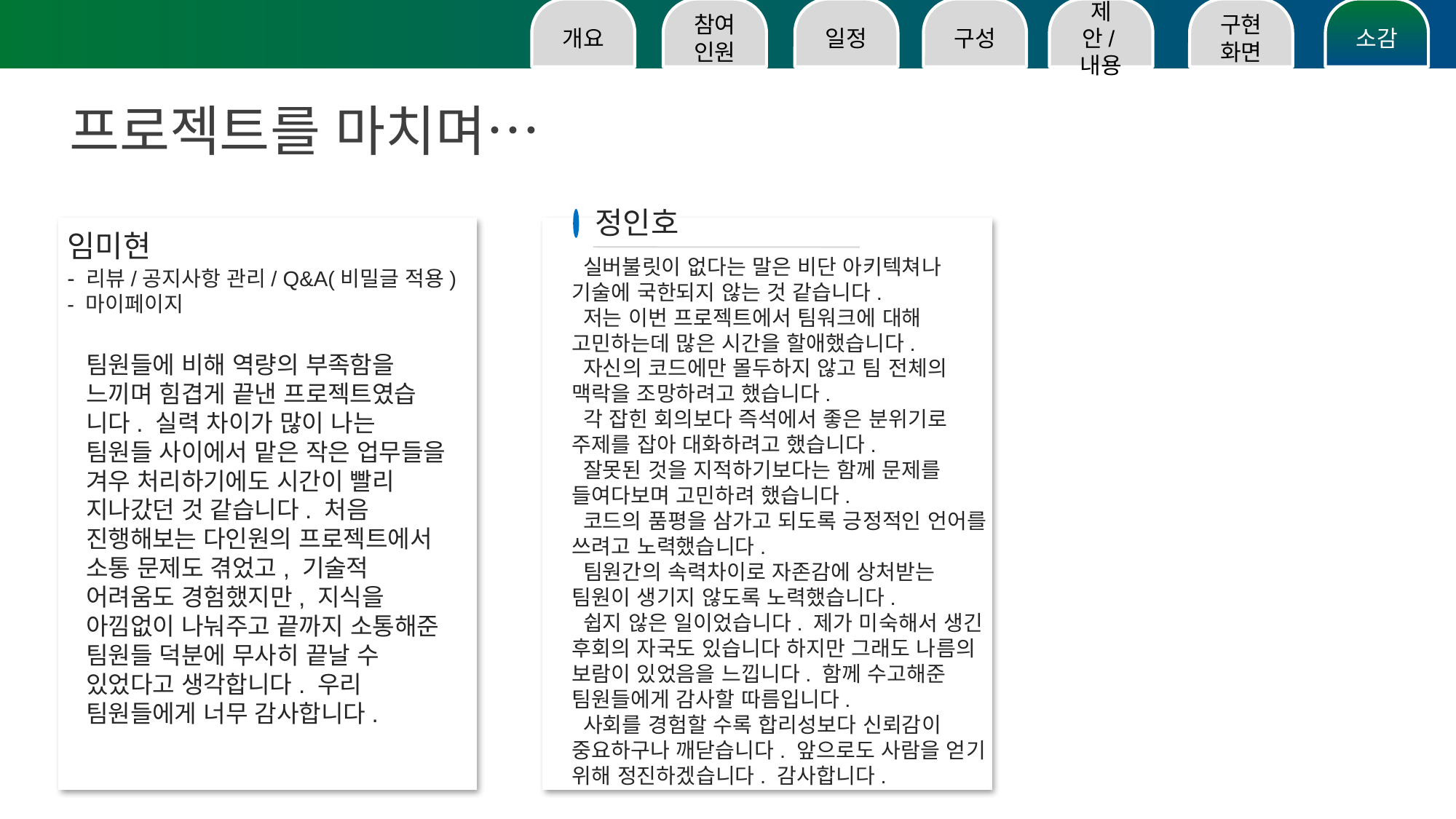

소감
구현화면
제안/내용
구성
일정
참여인원
개요

프로젝트를 마치며…

임미현
- 리뷰/공지사항 관리/ Q&A(비밀글 적용)
- 마이페이지

정인호

 실버불릿이 없다는 말은 비단 아키텍쳐나 기술에 국한되지 않는 것 같습니다.
 저는 이번 프로젝트에서 팀워크에 대해 고민하는데 많은 시간을 할애했습니다.
 자신의 코드에만 몰두하지 않고 팀 전체의 맥락을 조망하려고 했습니다.
 각 잡힌 회의보다 즉석에서 좋은 분위기로 주제를 잡아 대화하려고 했습니다.
 잘못된 것을 지적하기보다는 함께 문제를 들여다보며 고민하려 했습니다.
 코드의 품평을 삼가고 되도록 긍정적인 언어를 쓰려고 노력했습니다.
 팀원간의 속력차이로 자존감에 상처받는 팀원이 생기지 않도록 노력했습니다.
 쉽지 않은 일이었습니다. 제가 미숙해서 생긴 후회의 자국도 있습니다 하지만 그래도 나름의 보람이 있었음을 느낍니다. 함께 수고해준 팀원들에게 감사할 따름입니다.
 사회를 경험할 수록 합리성보다 신뢰감이 중요하구나 깨닫습니다. 앞으로도 사람을 얻기 위해 정진하겠습니다. 감사합니다.
팀원들에 비해 역량의 부족함을 느끼며 힘겹게 끝낸 프로젝트였습
니다. 실력 차이가 많이 나는 팀원들 사이에서 맡은 작은 업무들을 겨우 처리하기에도 시간이 빨리 지나갔던 것 같습니다. 처음 진행해보는 다인원의 프로젝트에서 소통 문제도 겪었고, 기술적 어려움도 경험했지만, 지식을 아낌없이 나눠주고 끝까지 소통해준 팀원들 덕분에 무사히 끝날 수 있었다고 생각합니다. 우리 팀원들에게 너무 감사합니다.